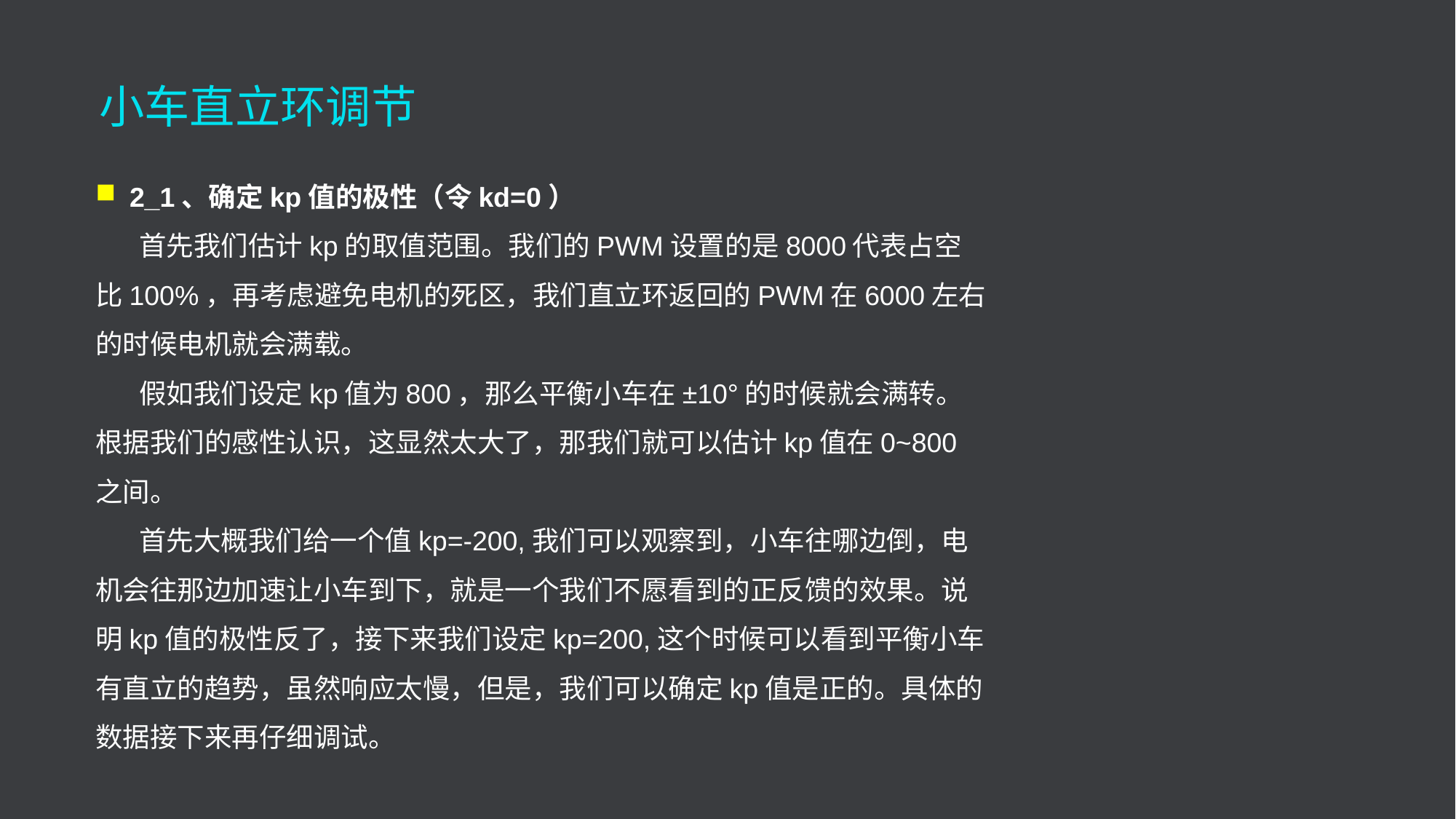

# 小车直立环调节
2_1、确定kp值的极性（令kd=0）
      首先我们估计kp的取值范围。我们的PWM设置的是8000代表占空比100%，再考虑避免电机的死区，我们直立环返回的PWM在6000左右的时候电机就会满载。
      假如我们设定kp值为800，那么平衡小车在±10°的时候就会满转。根据我们的感性认识，这显然太大了，那我们就可以估计kp值在0~800之间。
      首先大概我们给一个值kp=-200,我们可以观察到，小车往哪边倒，电机会往那边加速让小车到下，就是一个我们不愿看到的正反馈的效果。说明kp值的极性反了，接下来我们设定kp=200,这个时候可以看到平衡小车有直立的趋势，虽然响应太慢，但是，我们可以确定kp值是正的。具体的数据接下来再仔细调试。